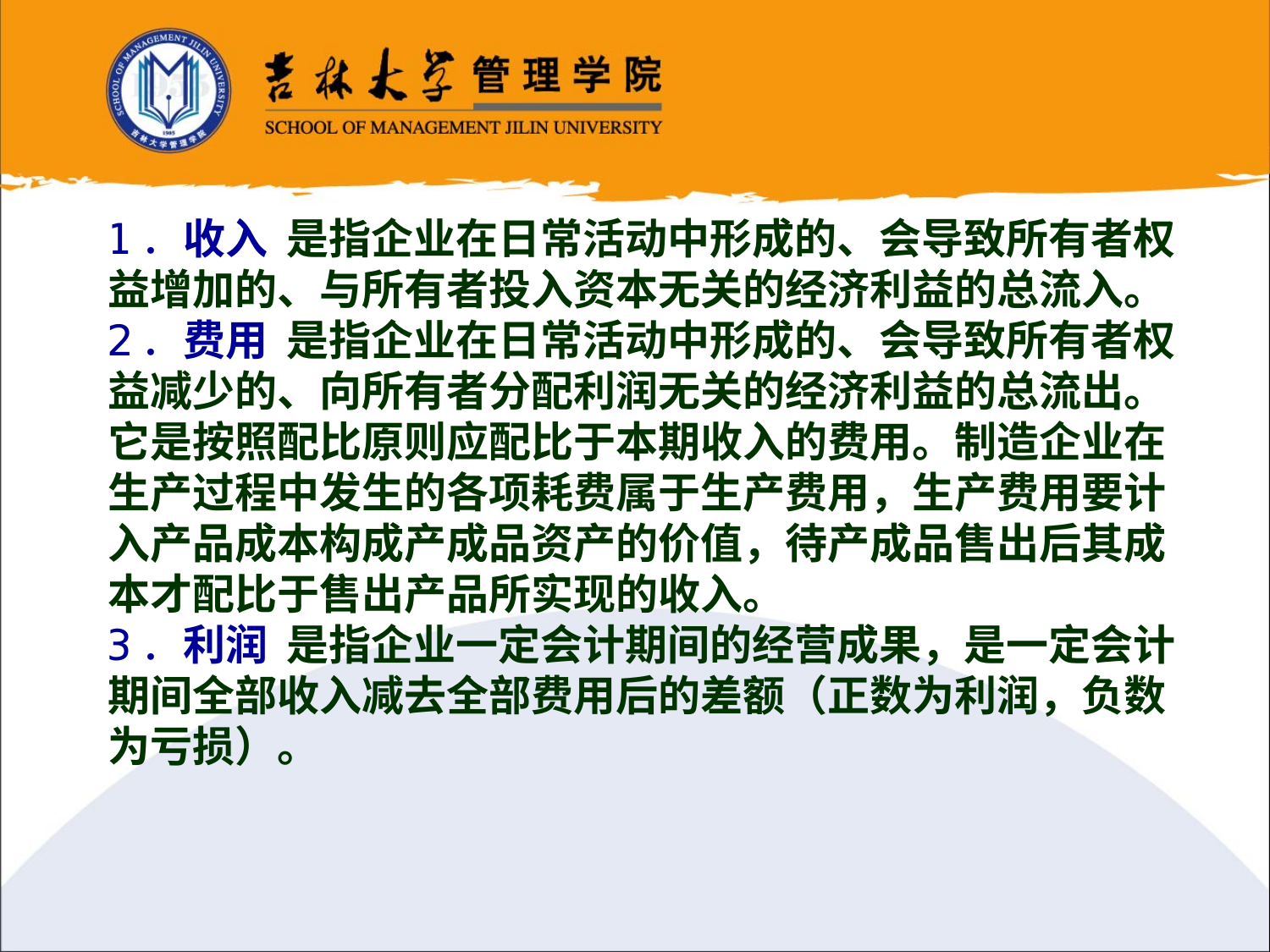

1．收入  是指企业在日常活动中形成的、会导致所有者权益增加的、与所有者投入资本无关的经济利益的总流入。
2．费用  是指企业在日常活动中形成的、会导致所有者权益减少的、向所有者分配利润无关的经济利益的总流出。
它是按照配比原则应配比于本期收入的费用。制造企业在生产过程中发生的各项耗费属于生产费用，生产费用要计入产品成本构成产成品资产的价值，待产成品售出后其成本才配比于售出产品所实现的收入。
3．利润  是指企业一定会计期间的经营成果，是一定会计期间全部收入减去全部费用后的差额（正数为利润，负数为亏损）。

32